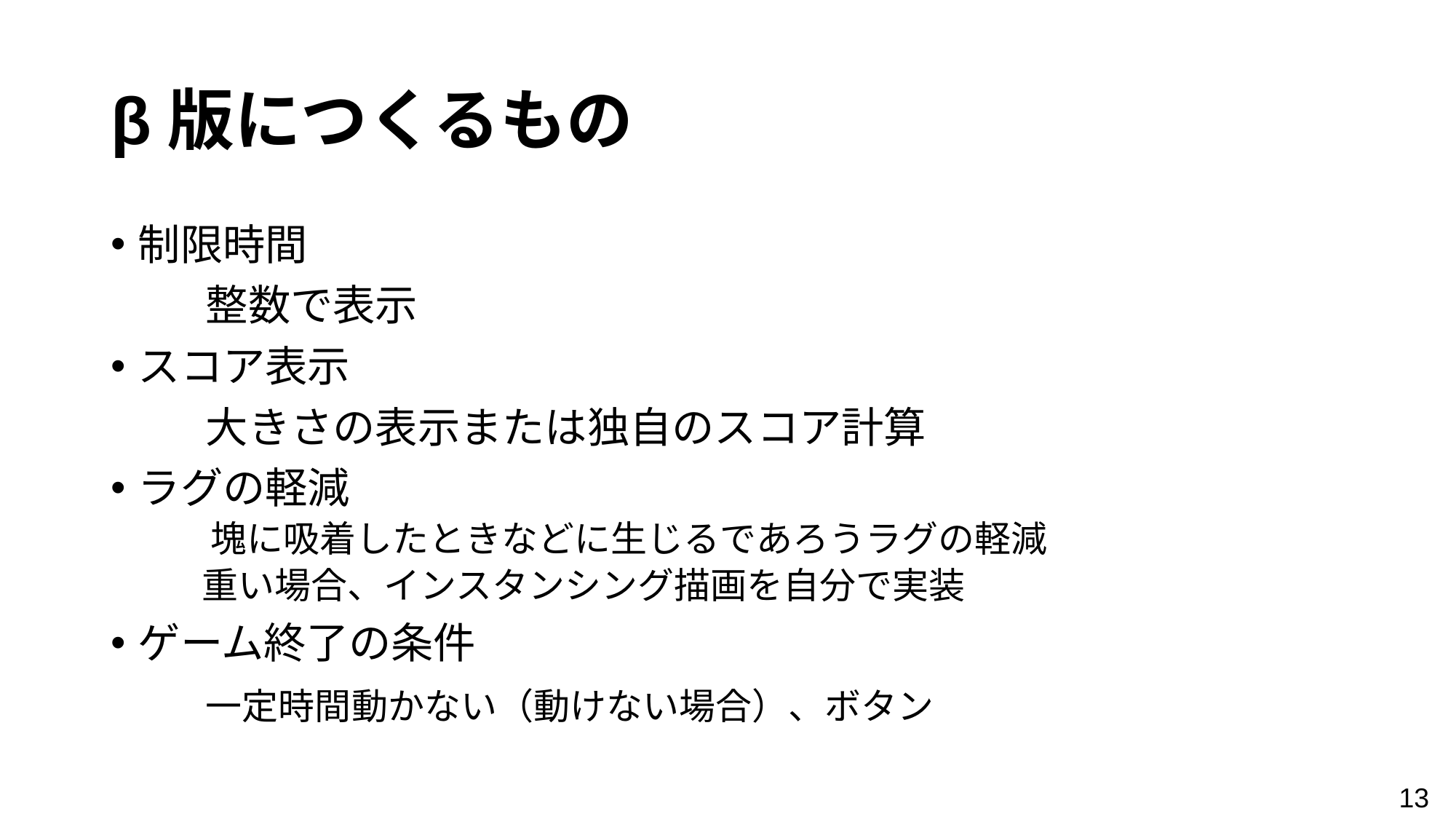

# β版につくるもの
制限時間
  整数で表示
スコア表示
  大きさの表示または独自のスコア計算
ラグの軽減
 塊に吸着したときなどに生じるであろうラグの軽減
　重い場合、インスタンシング描画を自分で実装
ゲーム終了の条件
  一定時間動かない（動けない場合）、ボタン

13